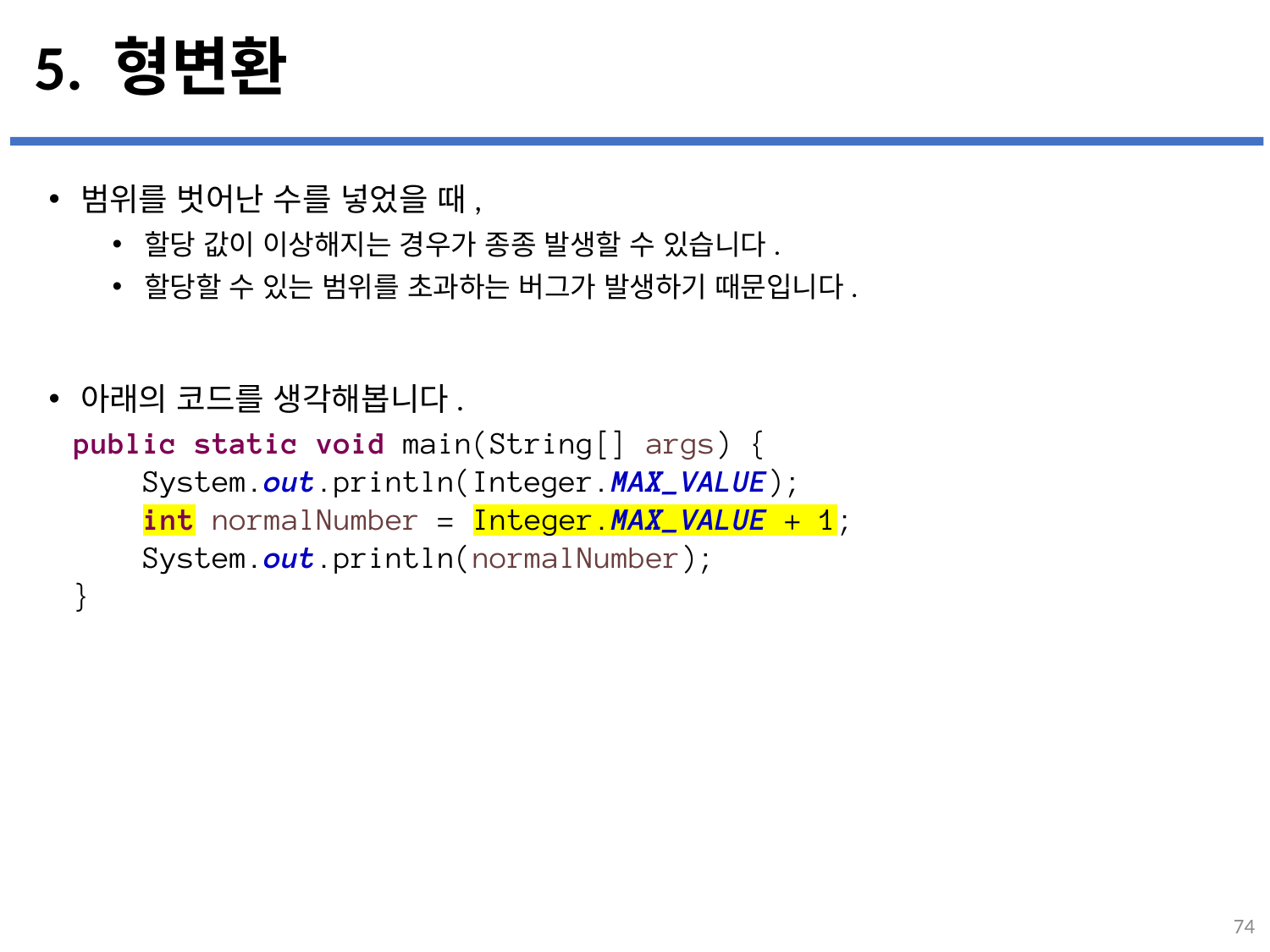

# 5. 형변환
범위를 벗어난 수를 넣었을 때,
할당 값이 이상해지는 경우가 종종 발생할 수 있습니다.
할당할 수 있는 범위를 초과하는 버그가 발생하기 때문입니다.

아래의 코드를 생각해봅니다.
public static void main(String[] args) {
    System.out.println(Integer.MAX_VALUE);
    int normalNumber = Integer.MAX_VALUE + 1;
    System.out.println(normalNumber);
}
74